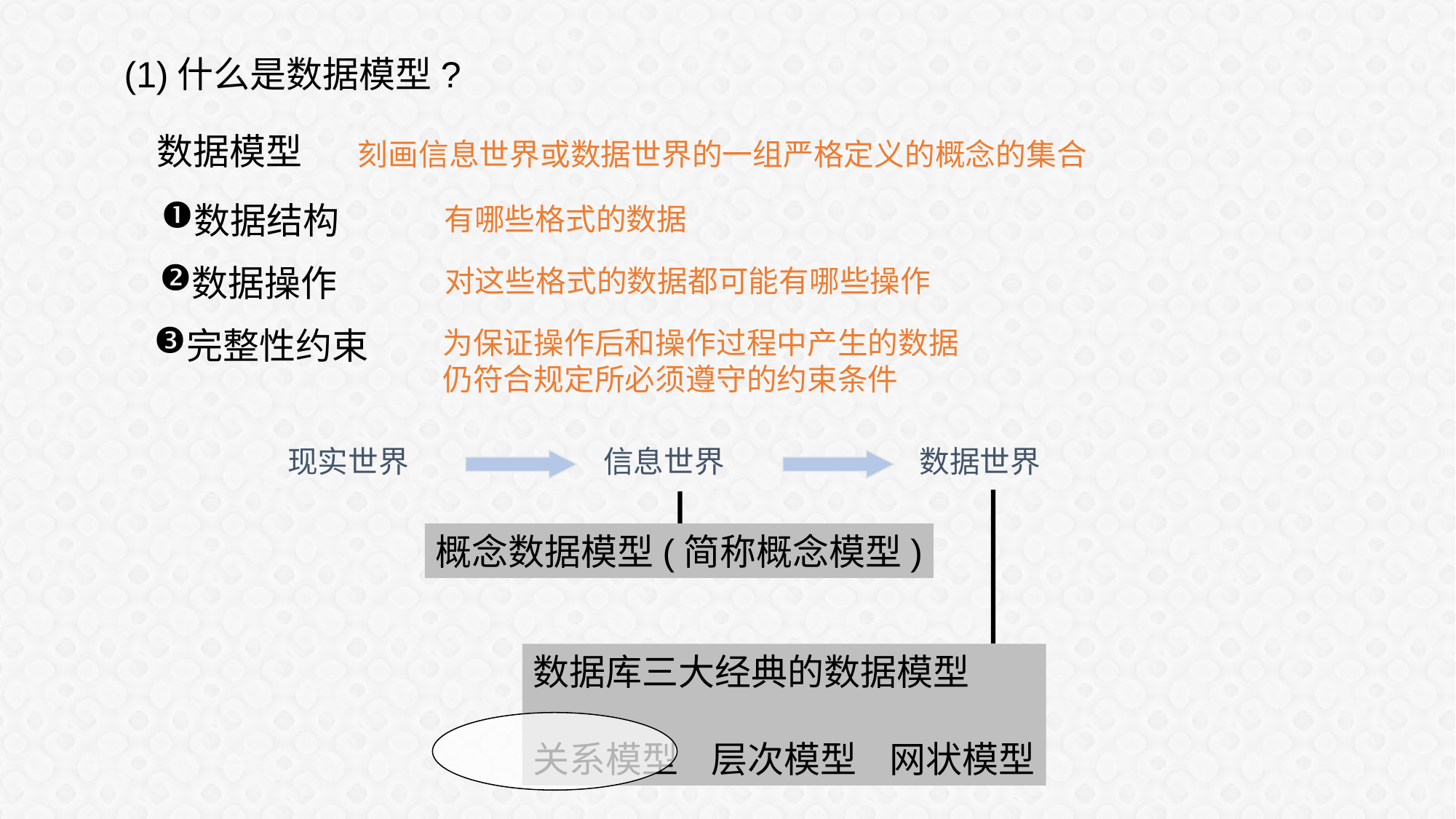

(1)什么是数据模型?
数据模型
刻画信息世界或数据世界的一组严格定义的概念的集合
数据结构
有哪些格式的数据
数据操作
对这些格式的数据都可能有哪些操作
完整性约束
为保证操作后和操作过程中产生的数据
仍符合规定所必须遵守的约束条件
现实世界
信息世界
数据世界

概念数据模型(简称概念模型)
数据库三大经典的数据模型

关系模型    层次模型    网状模型